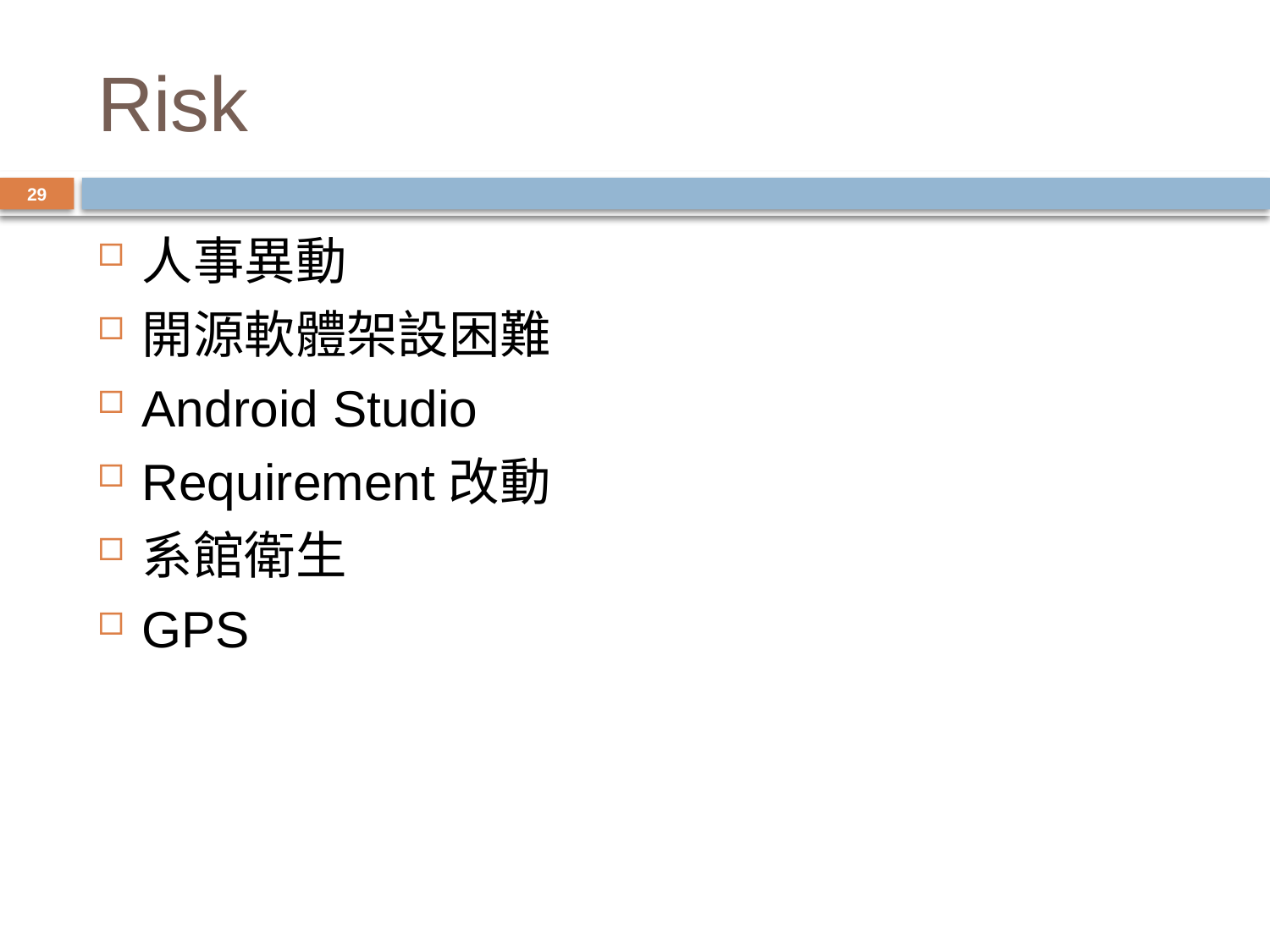

# Risk
29
人事異動
開源軟體架設困難
Android Studio
Requirement改動
系館衛生
GPS